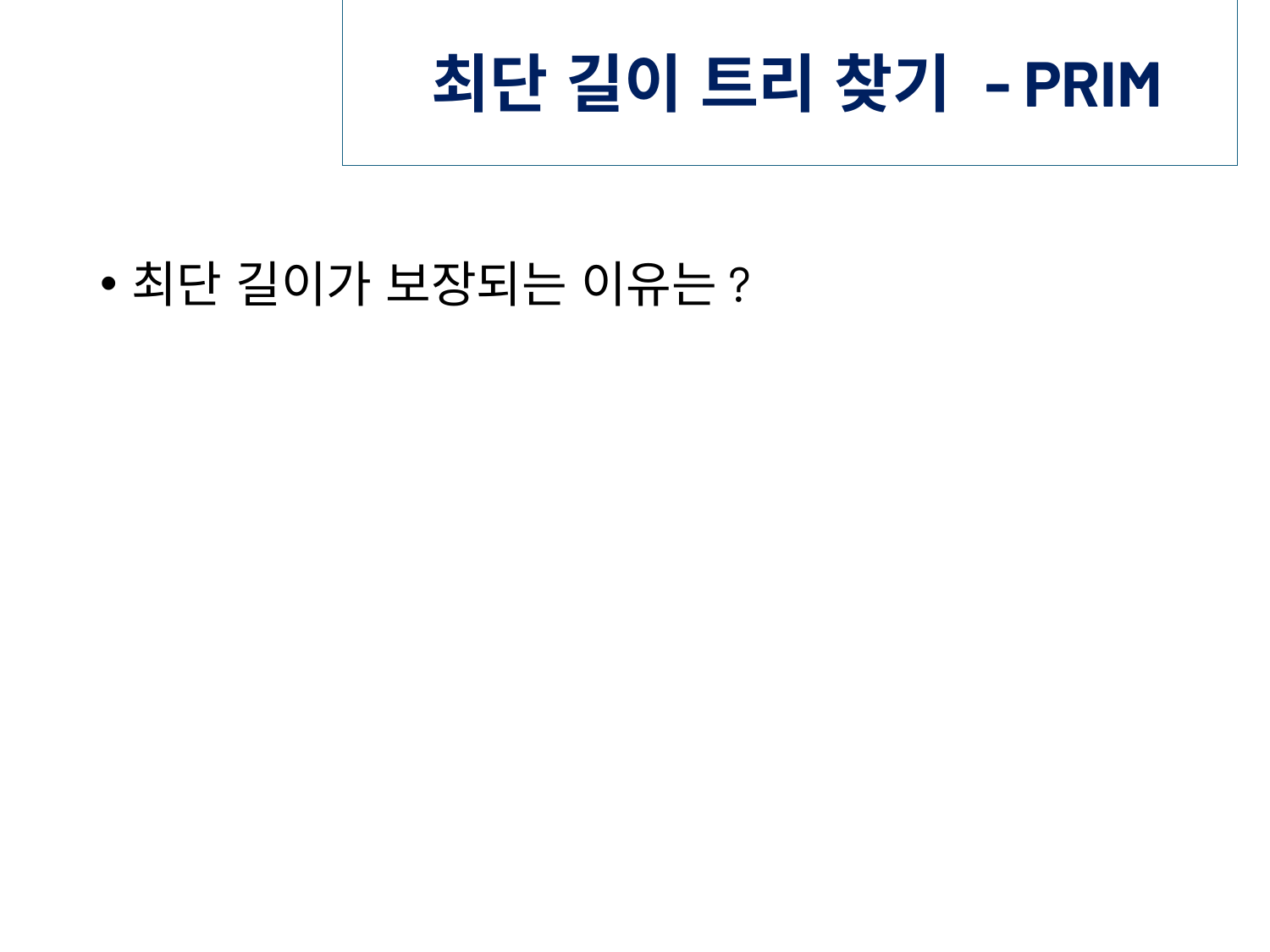

# 최단 길이 트리 찾기 - PRIM
최단 길이가 보장되는 이유는?